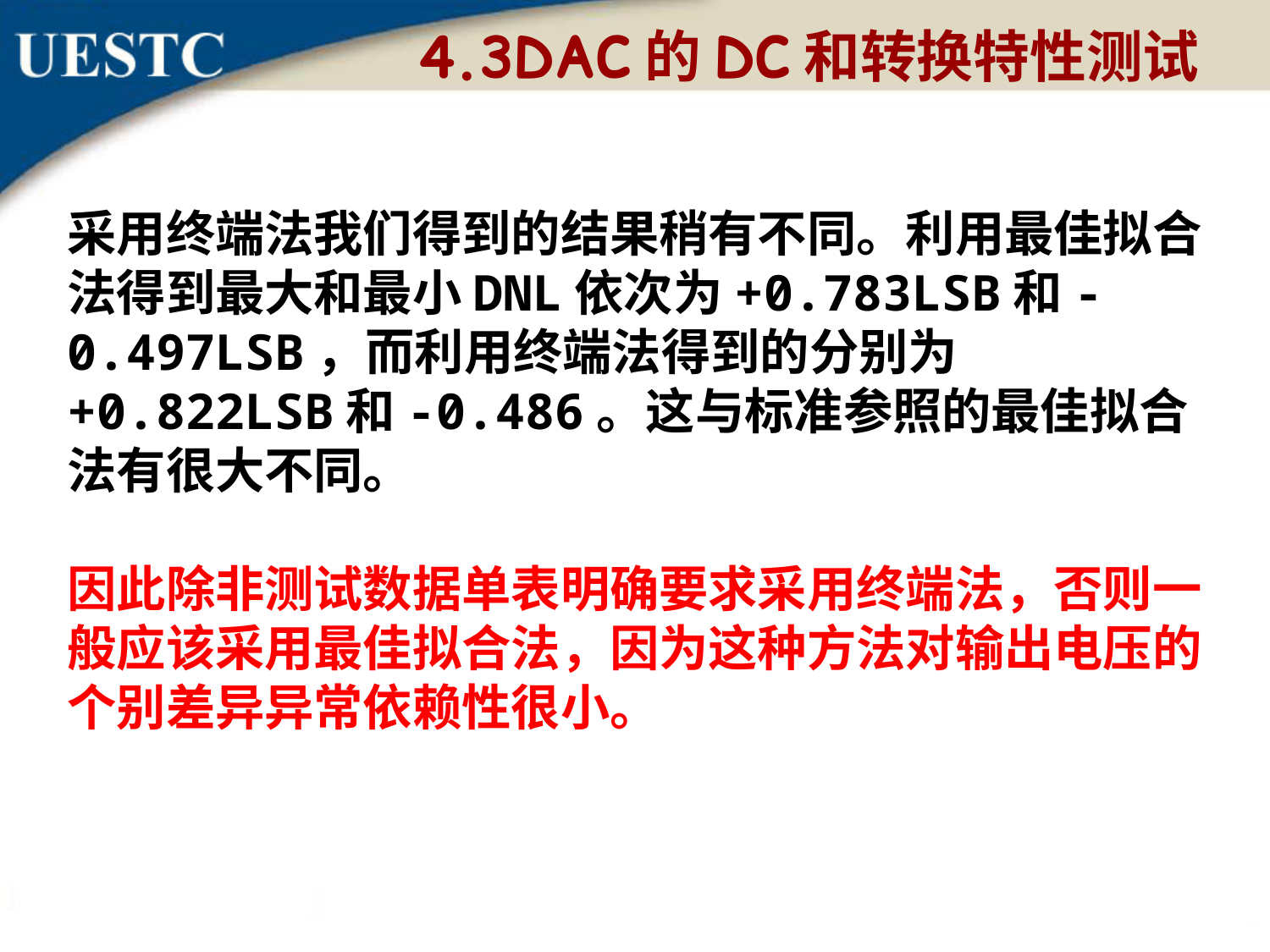

4.3DAC的DC和转换特性测试
采用终端法我们得到的结果稍有不同。利用最佳拟合法得到最大和最小DNL依次为+0.783LSB和-0.497LSB，而利用终端法得到的分别为+0.822LSB和-0.486。这与标准参照的最佳拟合法有很大不同。

因此除非测试数据单表明确要求采用终端法，否则一般应该采用最佳拟合法，因为这种方法对输出电压的个别差异异常依赖性很小。